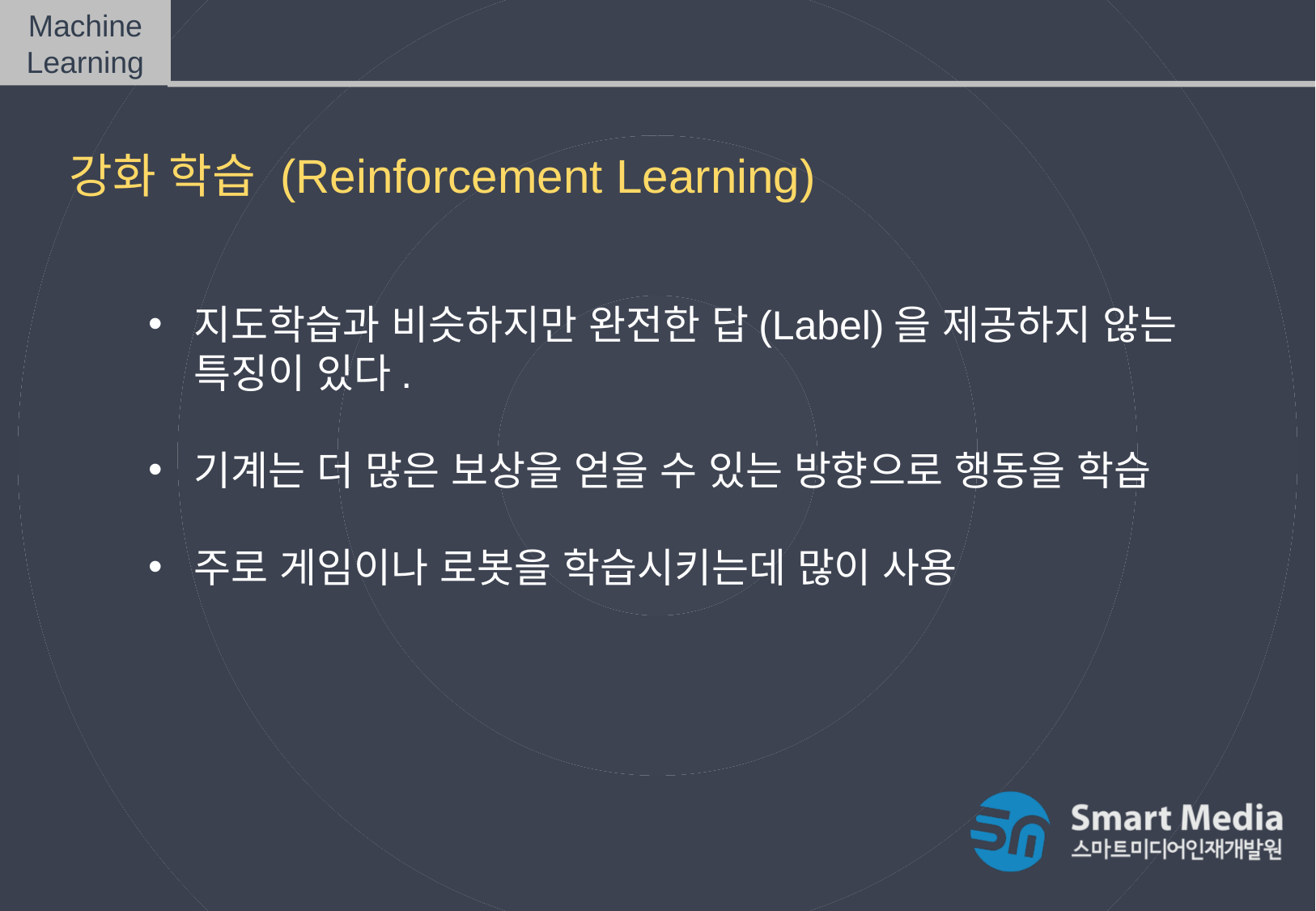

Machine Learning
머신러닝(Machine Learning) 종류

강화 학습 (Reinforcement Learning)
지도학습과 비슷하지만 완전한 답(Label)을 제공하지 않는 특징이 있다.

기계는 더 많은 보상을 얻을 수 있는 방향으로 행동을 학습

주로 게임이나 로봇을 학습시키는데 많이 사용